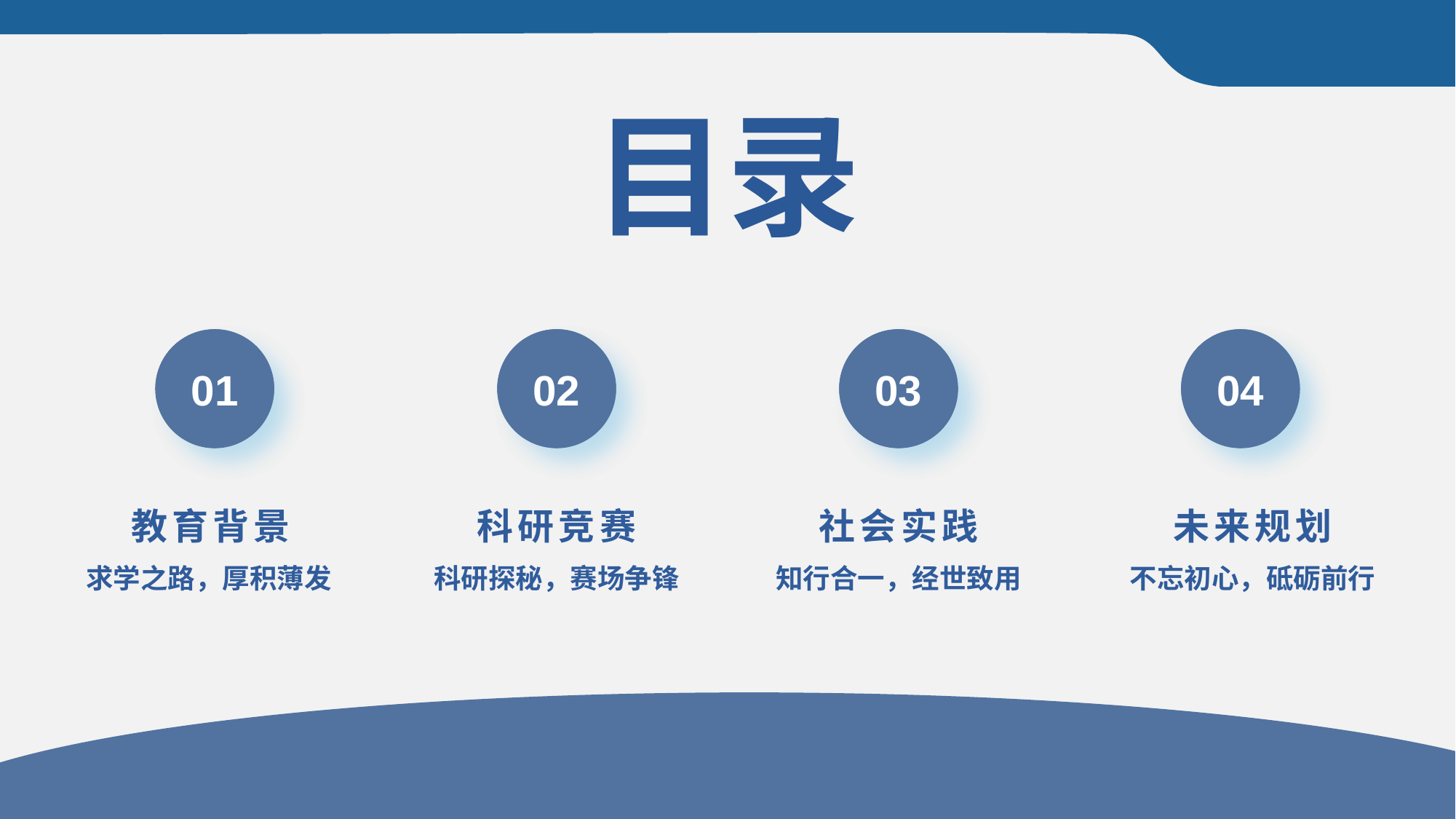

目录
01
01
02
02
03
03
04
04
教育背景

科研竞赛

社会实践

未来规划

求学之路，厚积薄发
科研探秘，赛场争锋
知行合一，经世致用
不忘初心，砥砺前行